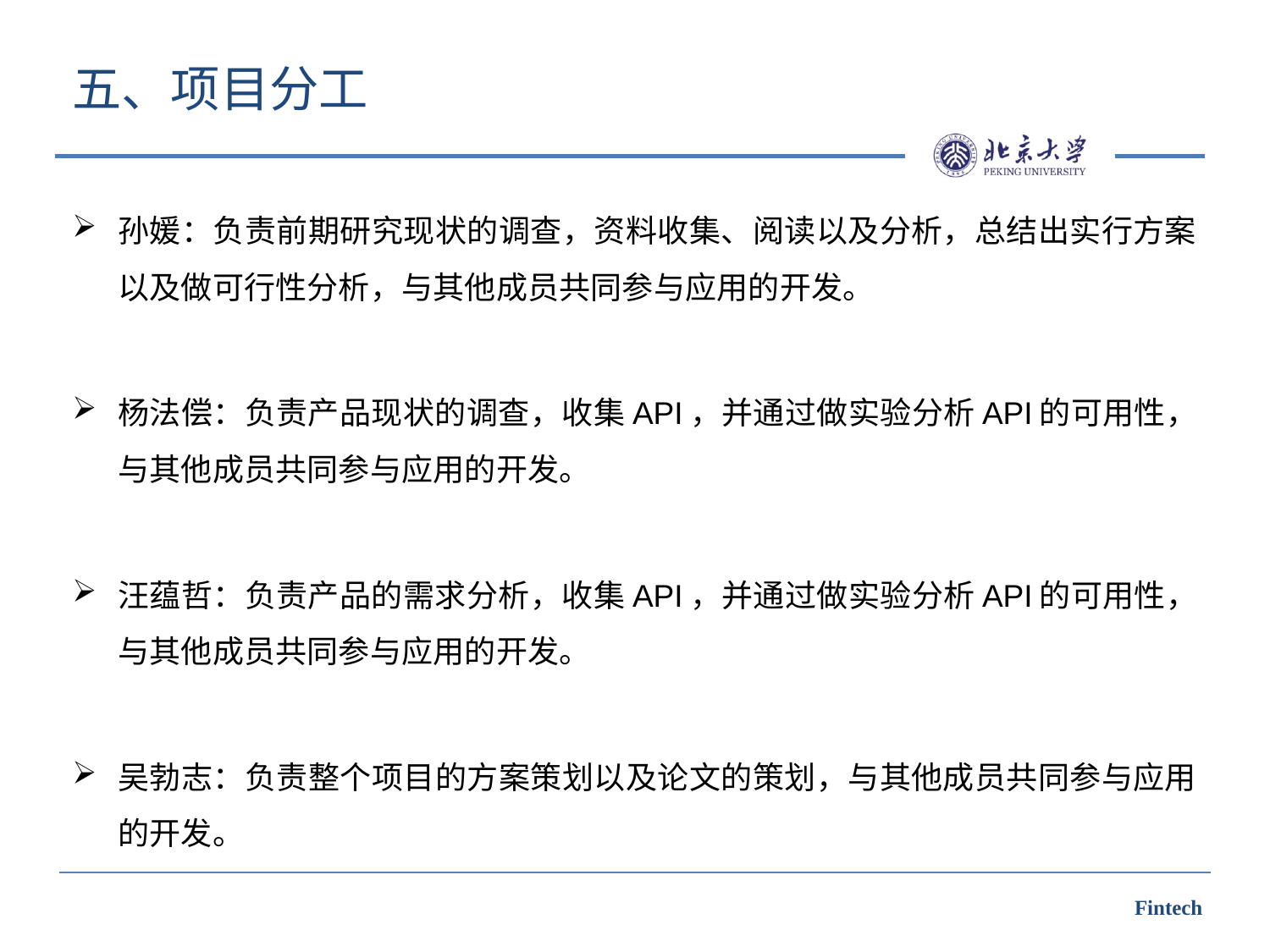

# 五、项目分工
孙媛：负责前期研究现状的调查，资料收集、阅读以及分析，总结出实行方案以及做可行性分析，与其他成员共同参与应用的开发。

杨法偿：负责产品现状的调查，收集API，并通过做实验分析API的可用性，与其他成员共同参与应用的开发。

汪蕴哲：负责产品的需求分析，收集API，并通过做实验分析API的可用性，与其他成员共同参与应用的开发。

吴勃志：负责整个项目的方案策划以及论文的策划，与其他成员共同参与应用的开发。